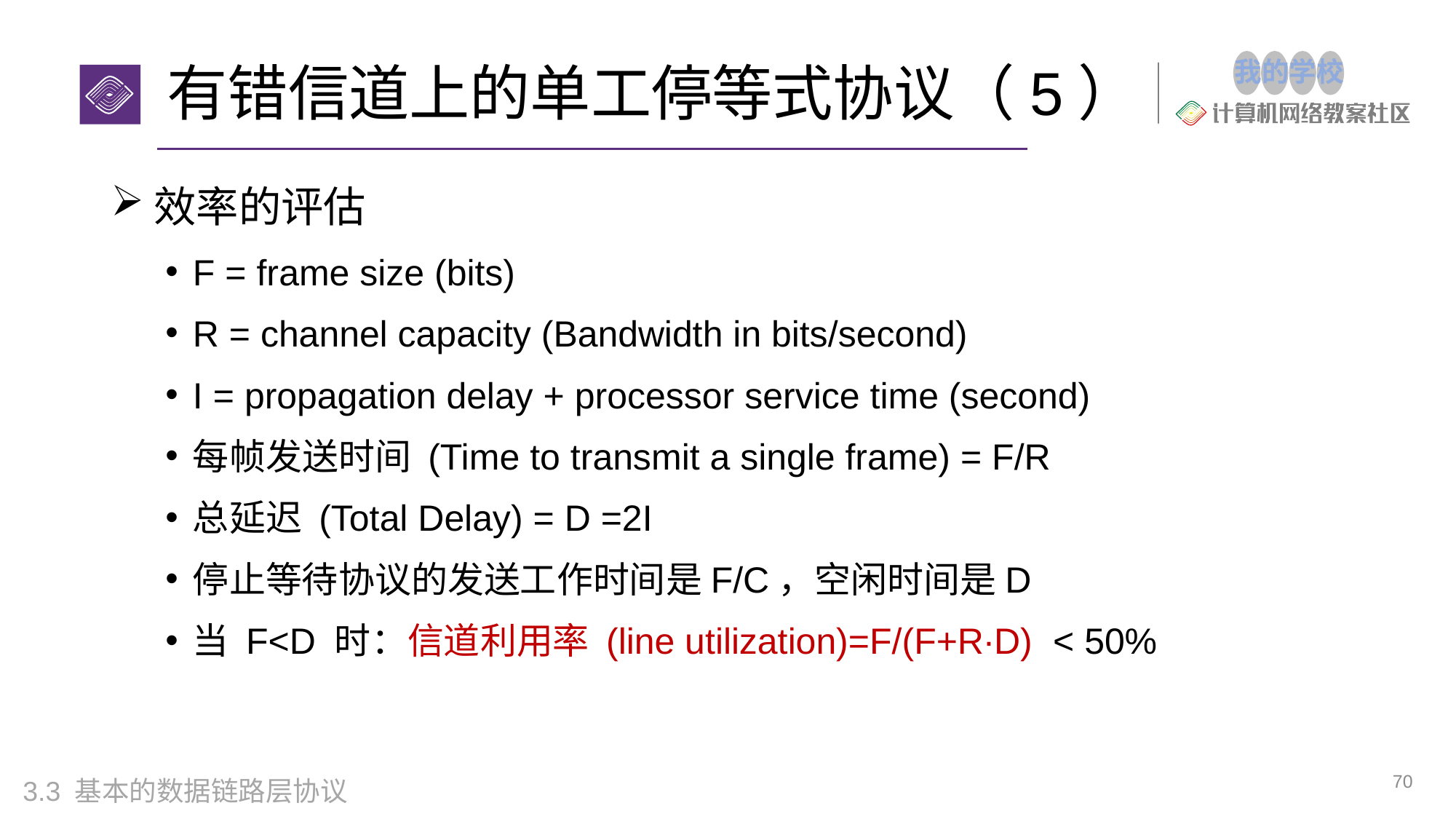

# 有错信道上的单工停等式协议（5）
效率的评估
F = frame size (bits)
R = channel capacity (Bandwidth in bits/second)
I = propagation delay + processor service time (second)
每帧发送时间 (Time to transmit a single frame) = F/R
总延迟 (Total Delay) = D =2I
停止等待协议的发送工作时间是F/C，空闲时间是D
当 F<D 时：信道利用率 (line utilization)=F/(F+R∙D)  < 50%
70
3.3 基本的数据链路层协议